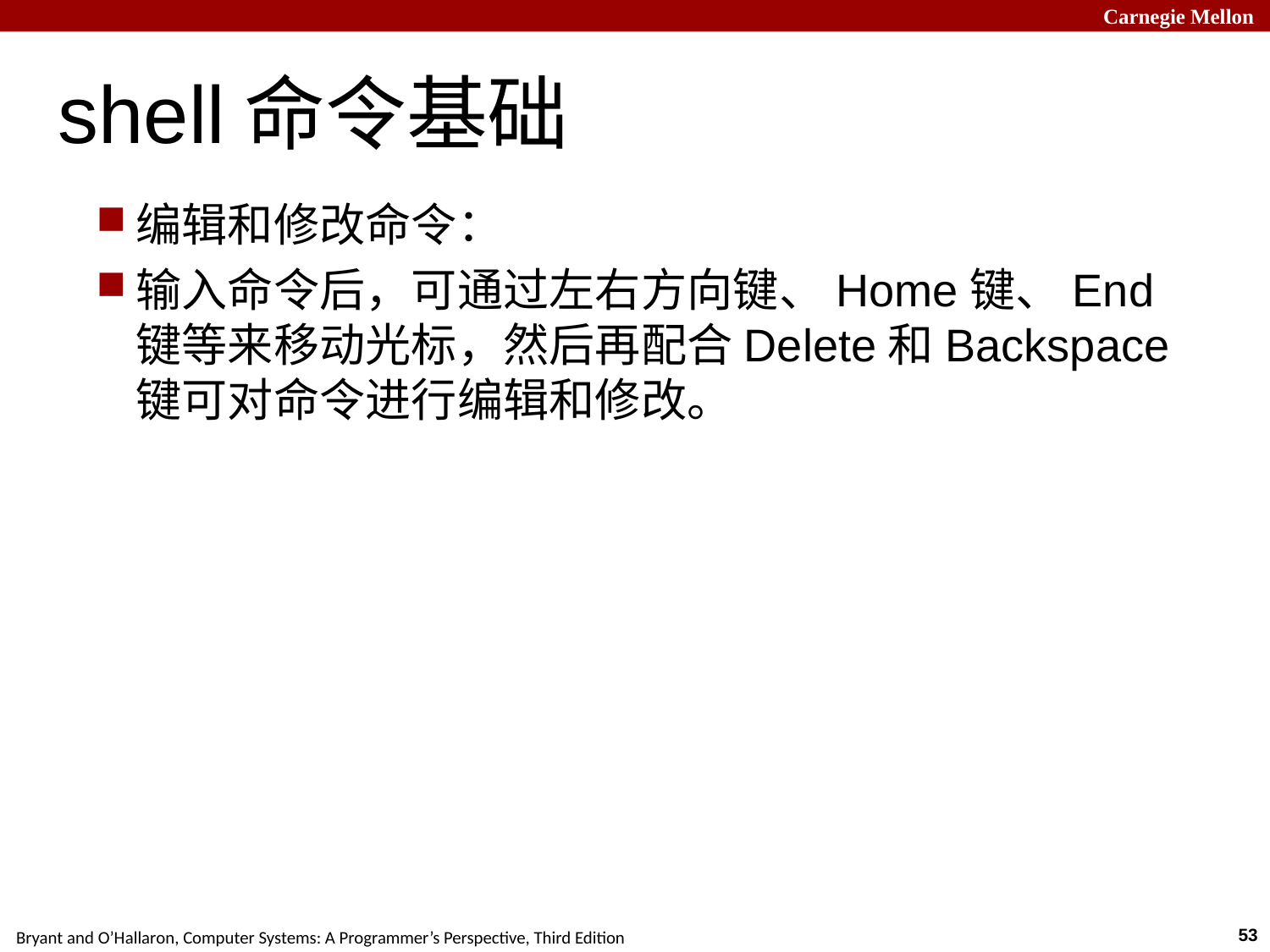

# shell命令基础
编辑和修改命令：
输入命令后，可通过左右方向键、Home键、End键等来移动光标，然后再配合Delete和Backspace键可对命令进行编辑和修改。